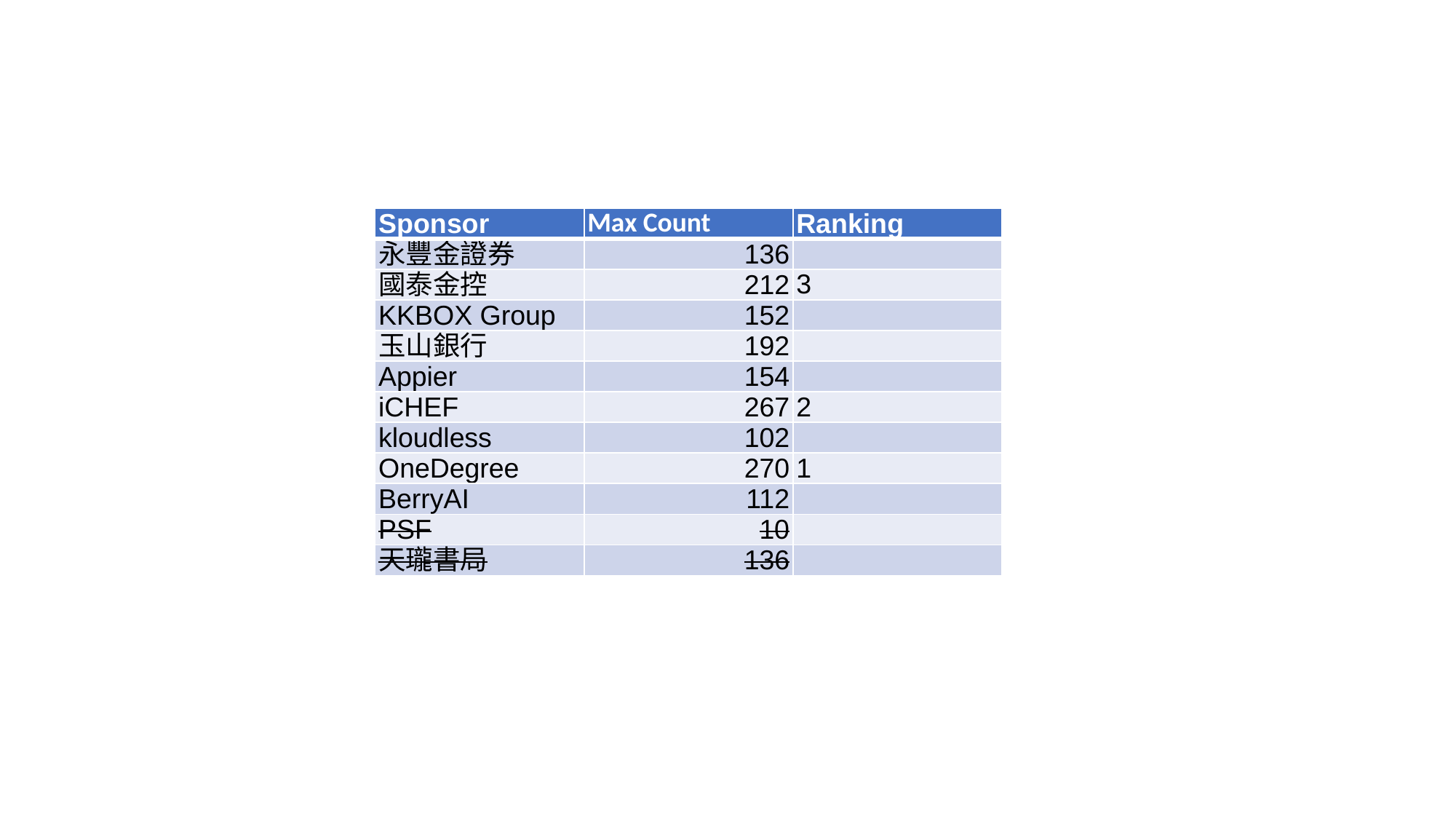

| Sponsor | Max Count | Ranking |
| --- | --- | --- |
| 永豐金證券 | 136 |  |
| 國泰金控 | 212 | 3 |
| KKBOX Group | 152 |  |
| 玉山銀行 | 192 |  |
| Appier | 154 |  |
| iCHEF | 267 | 2 |
| kloudless | 102 |  |
| OneDegree | 270 | 1 |
| BerryAI | 112 |  |
| PSF | 10 |  |
| 天瓏書局 | 136 |  |